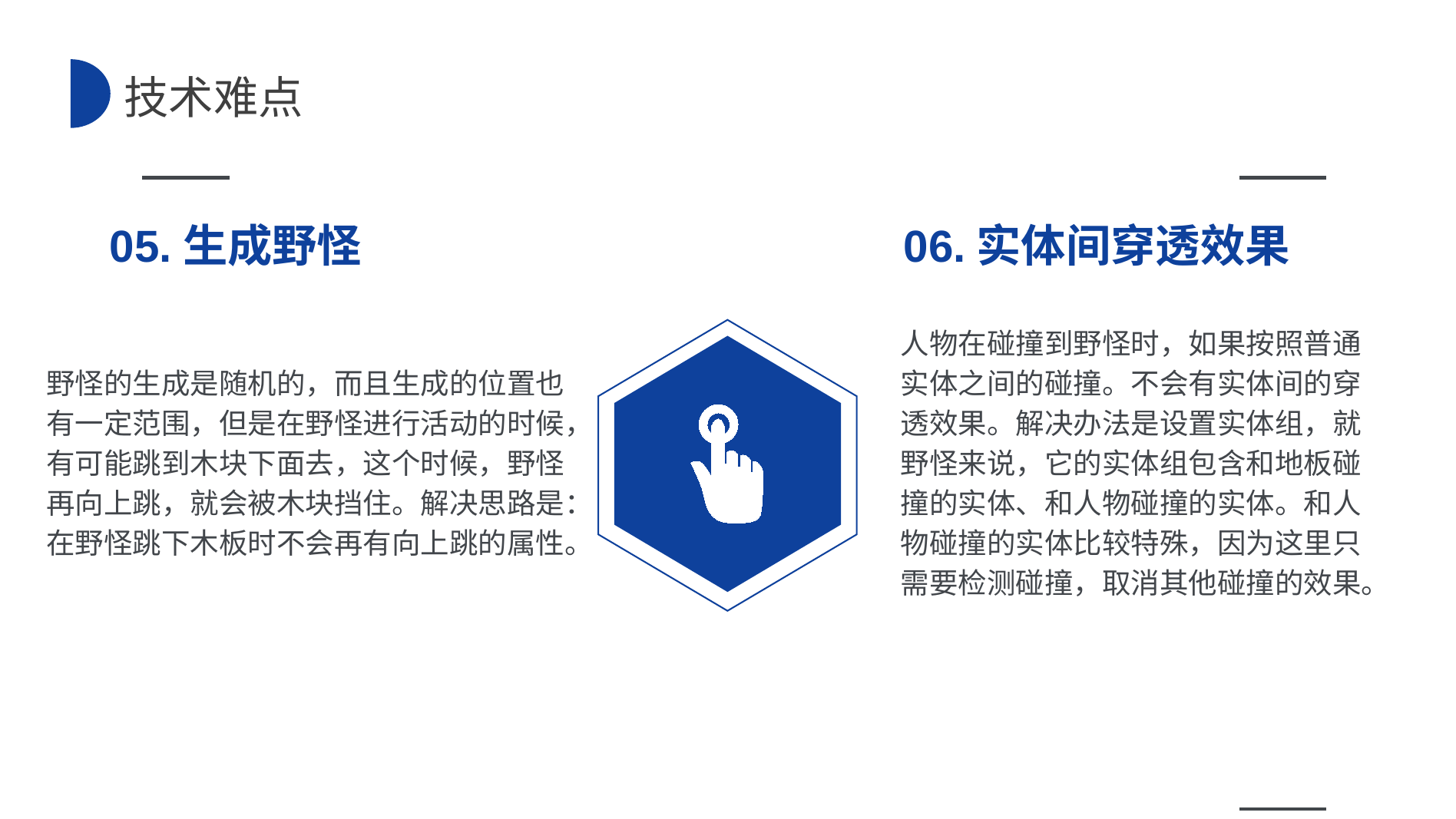

技术难点

05.生成野怪
06.实体间穿透效果
人物在碰撞到野怪时，如果按照普通实体之间的碰撞。不会有实体间的穿透效果。解决办法是设置实体组，就野怪来说，它的实体组包含和地板碰撞的实体、和人物碰撞的实体。和人物碰撞的实体比较特殊，因为这里只需要检测碰撞，取消其他碰撞的效果。

野怪的生成是随机的，而且生成的位置也有一定范围，但是在野怪进行活动的时候，有可能跳到木块下面去，这个时候，野怪再向上跳，就会被木块挡住。解决思路是：在野怪跳下木板时不会再有向上跳的属性。